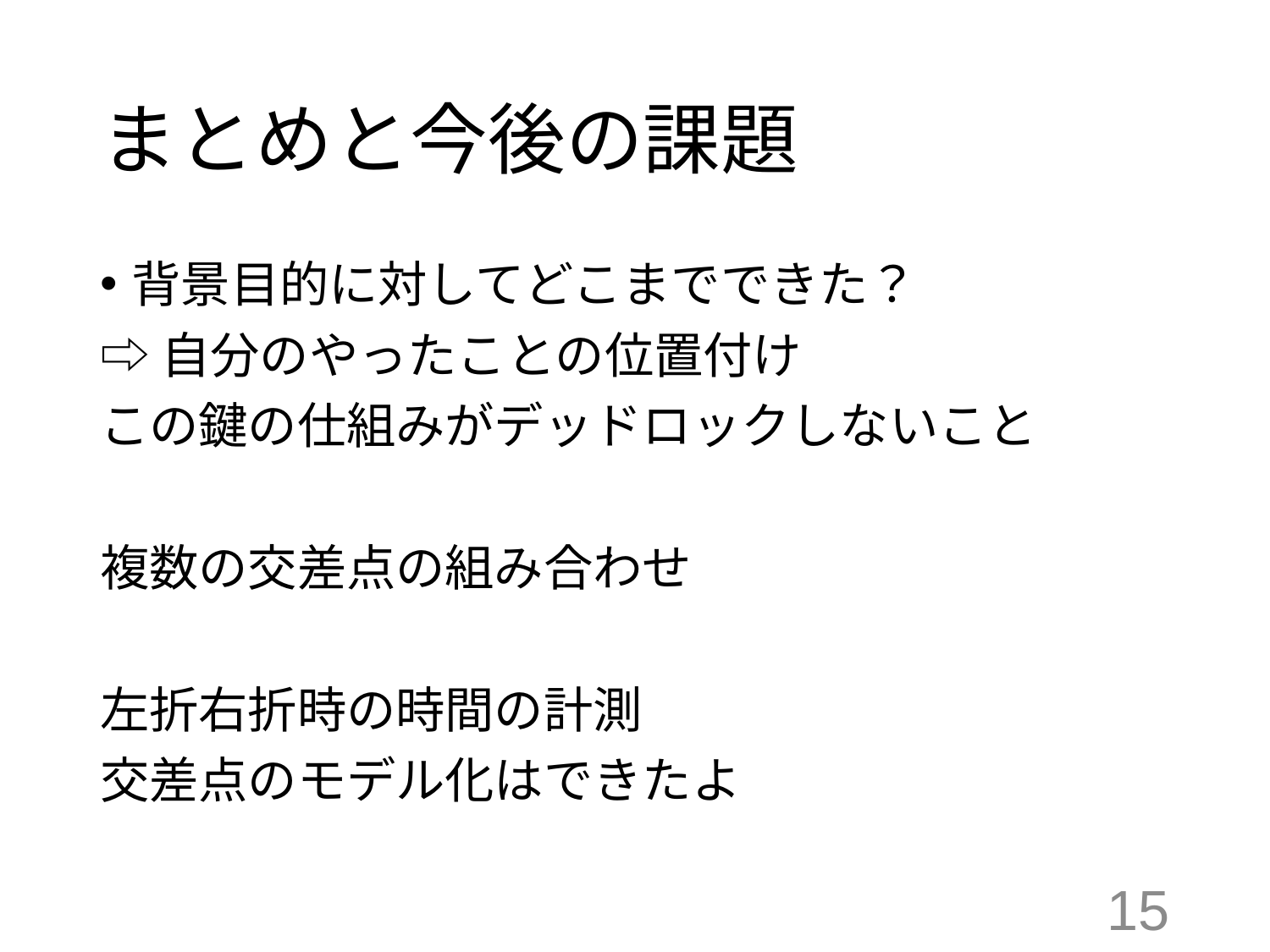

# まとめと今後の課題
背景目的に対してどこまでできた？
⇨自分のやったことの位置付け
この鍵の仕組みがデッドロックしないこと

複数の交差点の組み合わせ

左折右折時の時間の計測
交差点のモデル化はできたよ
15